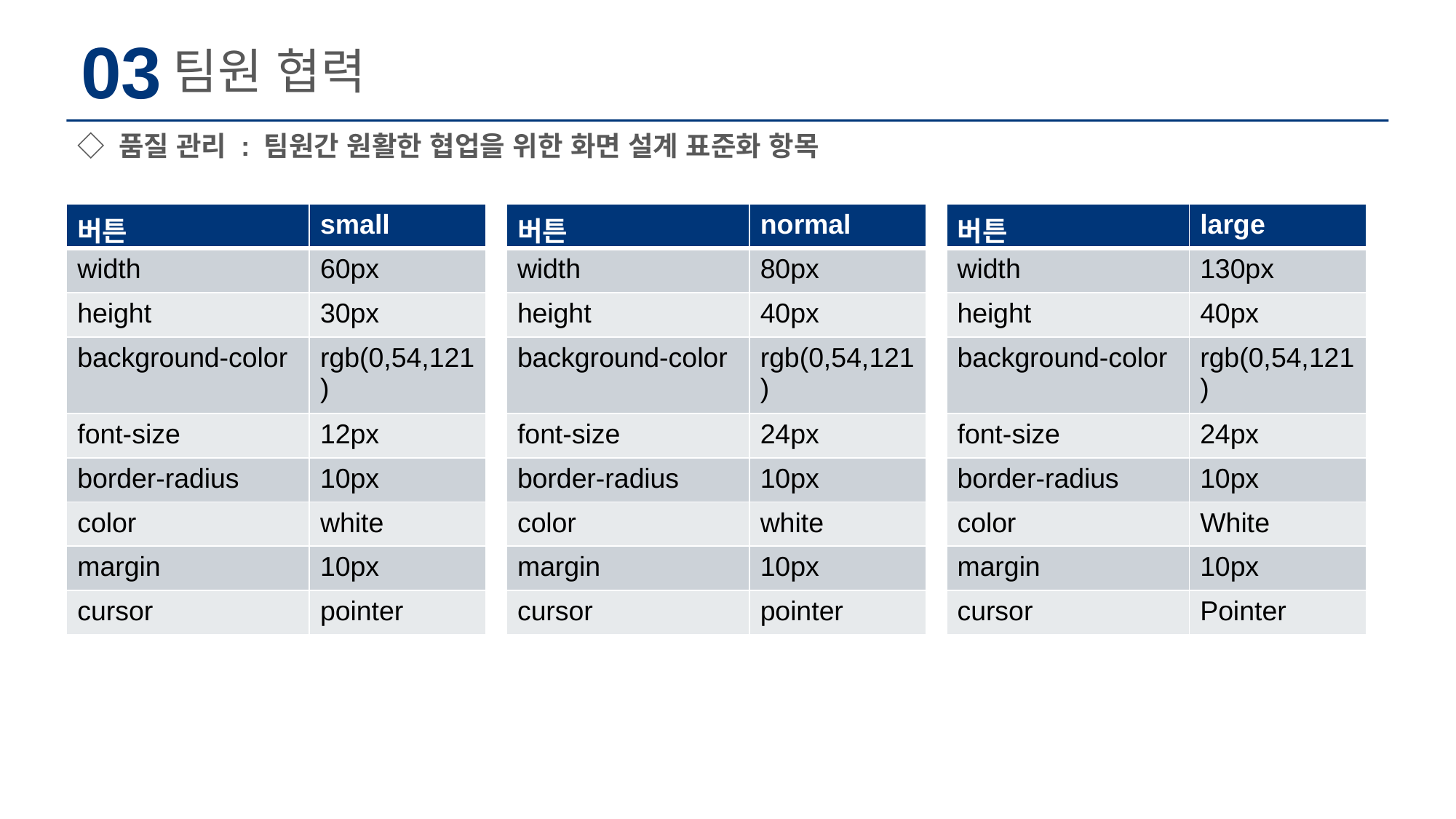

03
팀원 협력

◇ 품질 관리 : 팀원간 원활한 협업을 위한 화면 설계 표준화 항목
| 버튼 | small |
| --- | --- |
| width | 60px |
| height | 30px |
| background-color | rgb(0,54,121) |
| font-size | 12px |
| border-radius | 10px |
| color | white |
| margin | 10px |
| cursor | pointer |
| 버튼 | normal |
| --- | --- |
| width | 80px |
| height | 40px |
| background-color | rgb(0,54,121) |
| font-size | 24px |
| border-radius | 10px |
| color | white |
| margin | 10px |
| cursor | pointer |
| 버튼 | large |
| --- | --- |
| width | 130px |
| height | 40px |
| background-color | rgb(0,54,121) |
| font-size | 24px |
| border-radius | 10px |
| color | White |
| margin | 10px |
| cursor | Pointer |